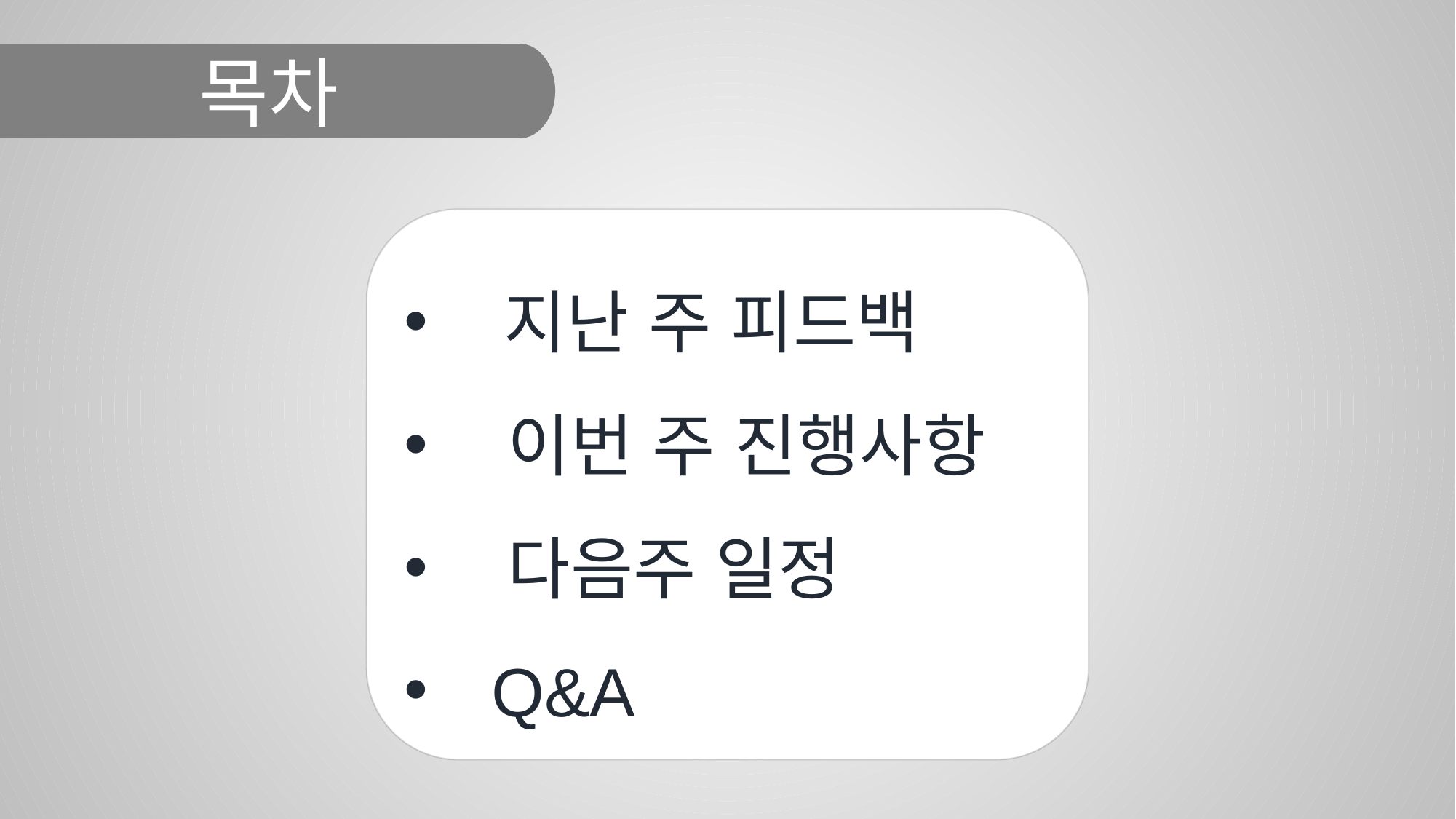

목차
 지난 주 피드백
 이번 주 진행사항
 다음주 일정
 Q&A